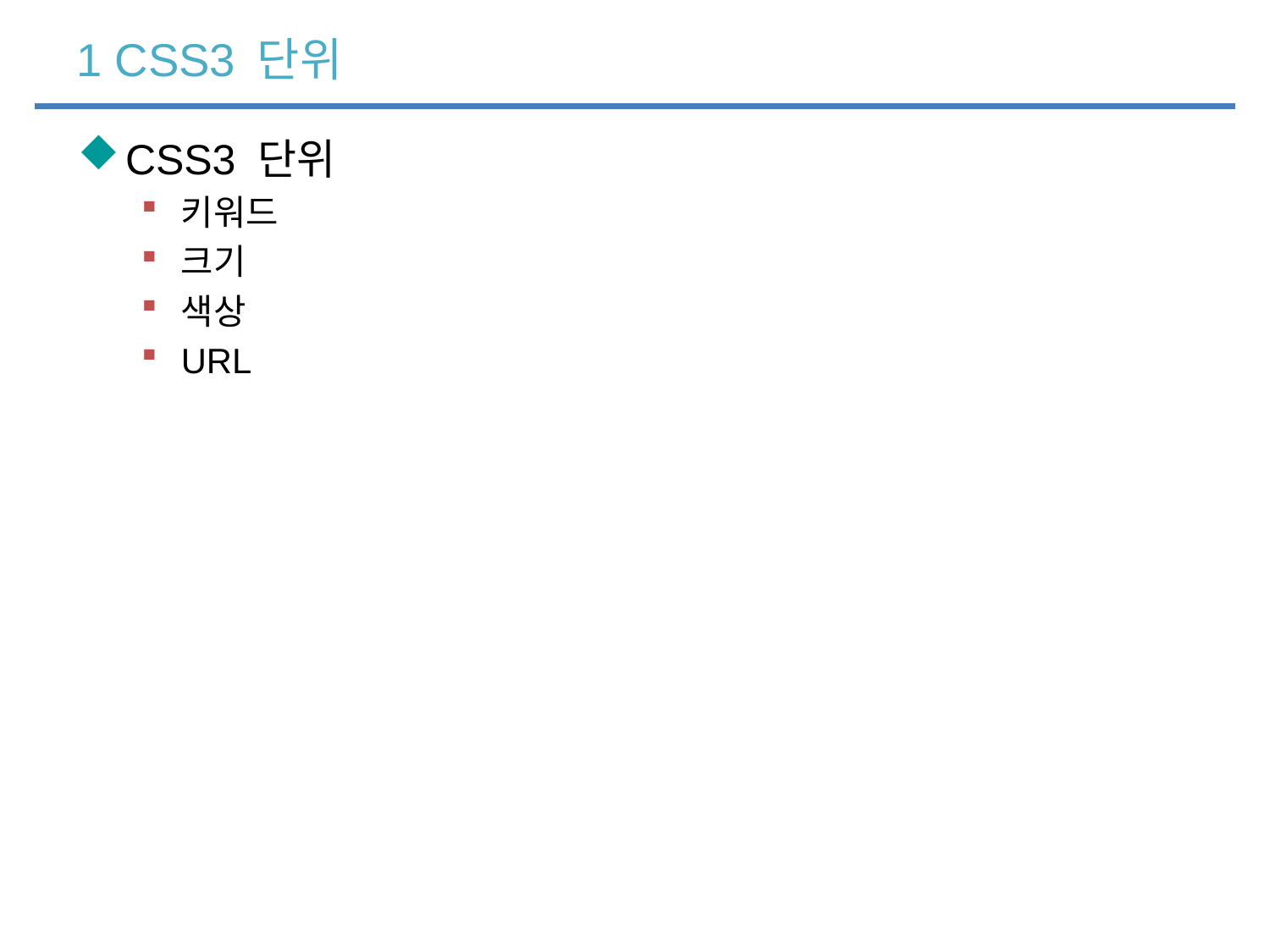

# 1 CSS3 단위
CSS3 단위
키워드
크기
색상
URL